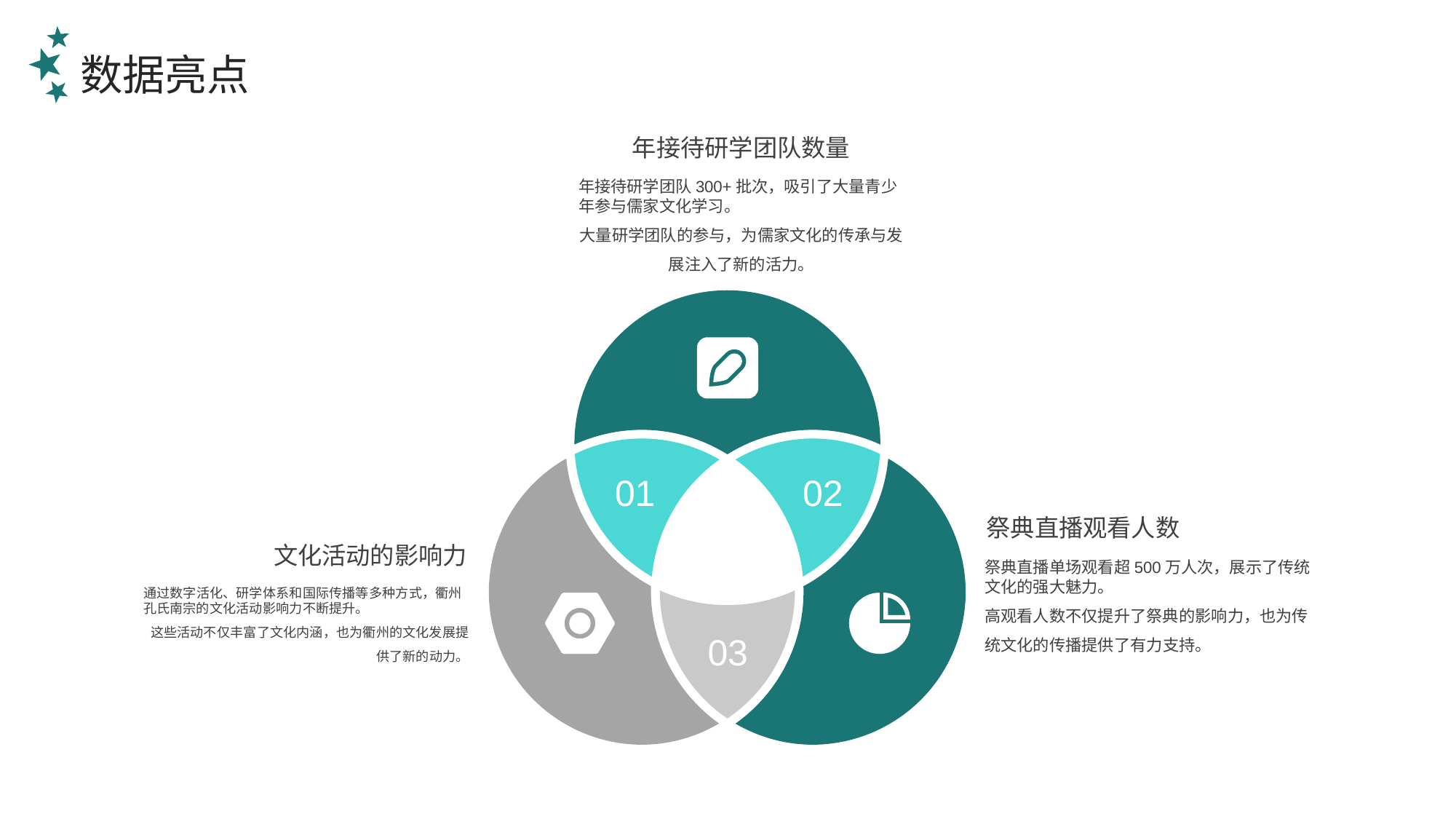

数据亮点

年接待研学团队数量
年接待研学团队300+批次，吸引了大量青少年参与儒家文化学习。
大量研学团队的参与，为儒家文化的传承与发展注入了新的活力。

01
02
祭典直播观看人数
文化活动的影响力
祭典直播单场观看超500万人次，展示了传统文化的强大魅力。
高观看人数不仅提升了祭典的影响力，也为传统文化的传播提供了有力支持。
通过数字活化、研学体系和国际传播等多种方式，衢州孔氏南宗的文化活动影响力不断提升。
这些活动不仅丰富了文化内涵，也为衢州的文化发展提供了新的动力。

03